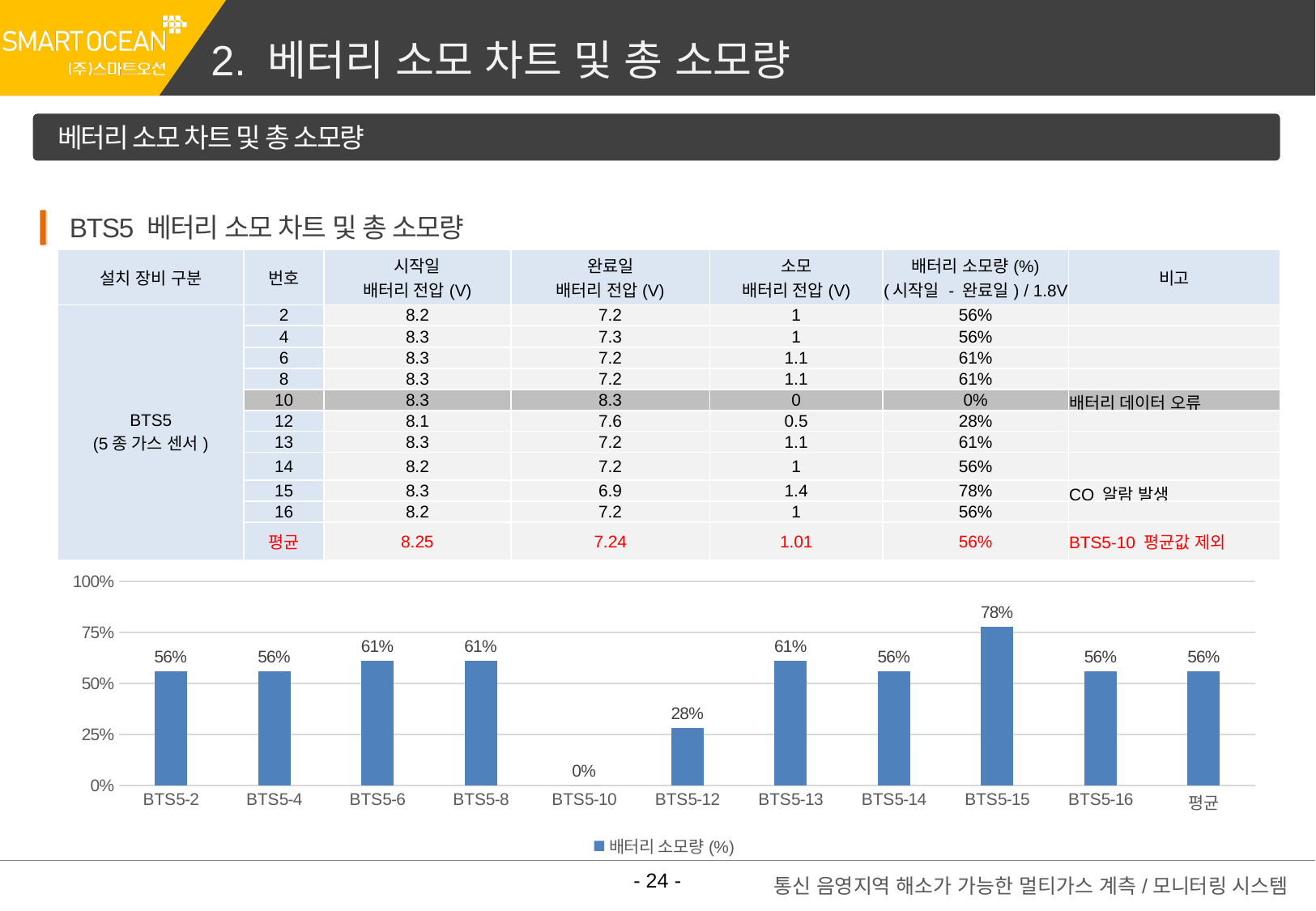

2. 베터리 소모 차트 및 총 소모량
베터리 소모 차트 및 총 소모량
BTS5 베터리 소모 차트 및 총 소모량

| 설치 장비 구분 | 번호 | 시작일 배터리 전압(V) | 완료일 배터리 전압(V) | 소모 배터리 전압(V) | 배터리 소모량(%) (시작일 - 완료일) / 1.8V | 비고 |
| --- | --- | --- | --- | --- | --- | --- |
| BTS5 (5종 가스 센서) | 2 | 8.2 | 7.2 | 1 | 56% |  |
|  | 4 | 8.3 | 7.3 | 1 | 56% |  |
|  | 6 | 8.3 | 7.2 | 1.1 | 61% |  |
|  | 8 | 8.3 | 7.2 | 1.1 | 61% |  |
|  | 10 | 8.3 | 8.3 | 0 | 0% | 배터리 데이터 오류 |
|  | 12 | 8.1 | 7.6 | 0.5 | 28% |  |
|  | 13 | 8.3 | 7.2 | 1.1 | 61% |  |
|  | 14 | 8.2 | 7.2 | 1 | 56% |  |
|  | 15 | 8.3 | 6.9 | 1.4 | 78% | CO 알람 발생 |
|  | 16 | 8.2 | 7.2 | 1 | 56% |  |
|  | 평균 | 8.25 | 7.24 | 1.01 | 56% | BTS5-10 평균값 제외 |

### Chart

| Category | 배터리 소모량(%) |
|---|---|
| BTS5-2 | 0.56 |
| BTS5-4 | 0.56 |
| BTS5-6 | 0.61 |
| BTS5-8 | 0.61 |
| BTS5-10 | 0.0 |
| BTS5-12 | 0.28 |
| BTS5-13 | 0.61 |
| BTS5-14 | 0.56 |
| BTS5-15 | 0.78 |
| BTS5-16 | 0.56 |
| 평균 | 0.56 |